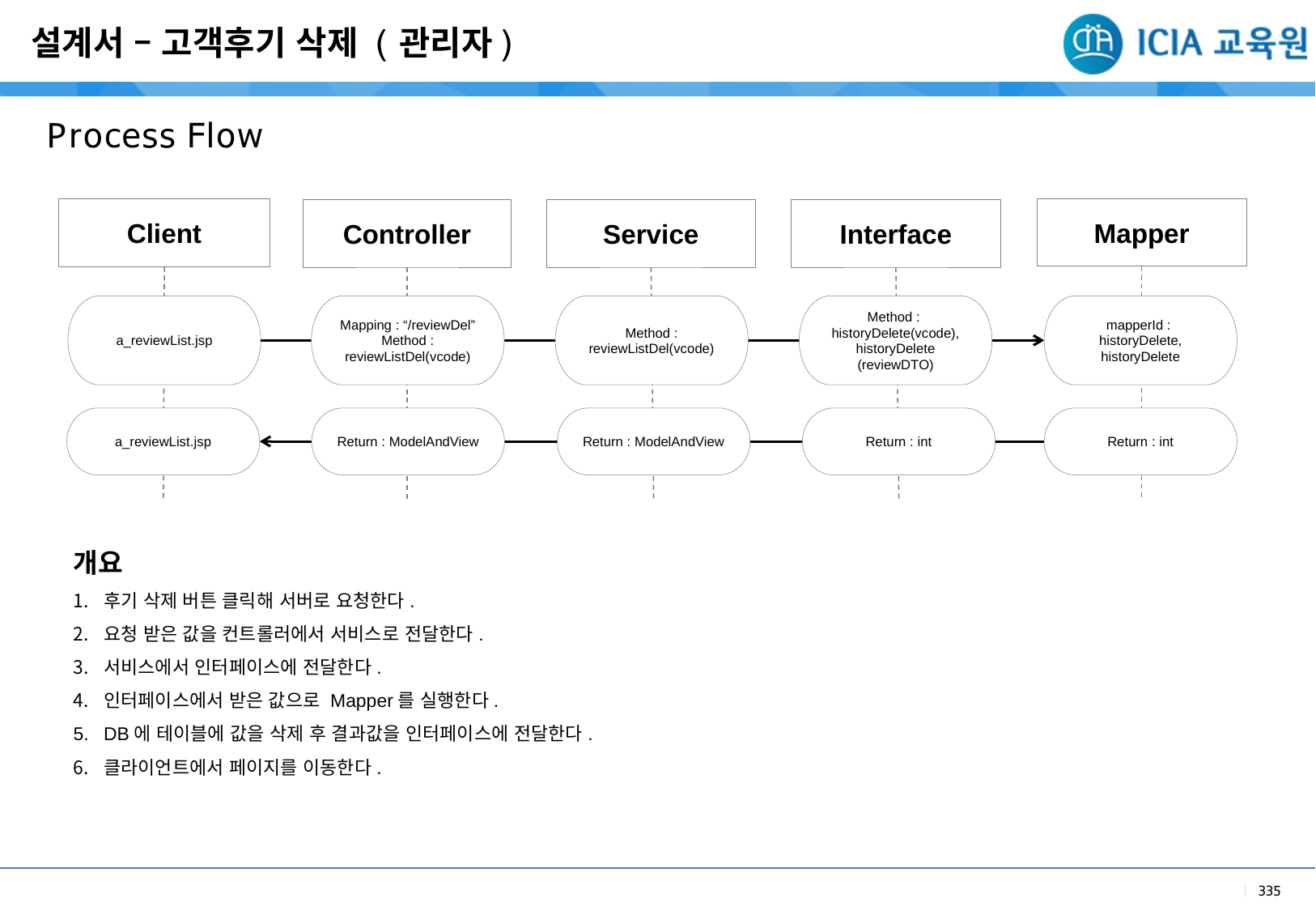

설계서 – 고객후기 삭제 (관리자)
Process Flow
Client
Mapper
Controller
Service
Interface
Method : reviewListDel(vcode)
Method :
historyDelete(vcode), historyDelete
(reviewDTO)
mapperId :
historyDelete, historyDelete
a_reviewList.jsp
Mapping : “/reviewDel”
Method : reviewListDel(vcode)
a_reviewList.jsp
Return : ModelAndView
Return : ModelAndView
Return : int
Return : int
개요
후기 삭제 버튼 클릭해 서버로 요청한다.
요청 받은 값을 컨트롤러에서 서비스로 전달한다.
서비스에서 인터페이스에 전달한다.
인터페이스에서 받은 값으로 Mapper를 실행한다.
DB에 테이블에 값을 삭제 후 결과값을 인터페이스에 전달한다.
클라이언트에서 페이지를 이동한다.